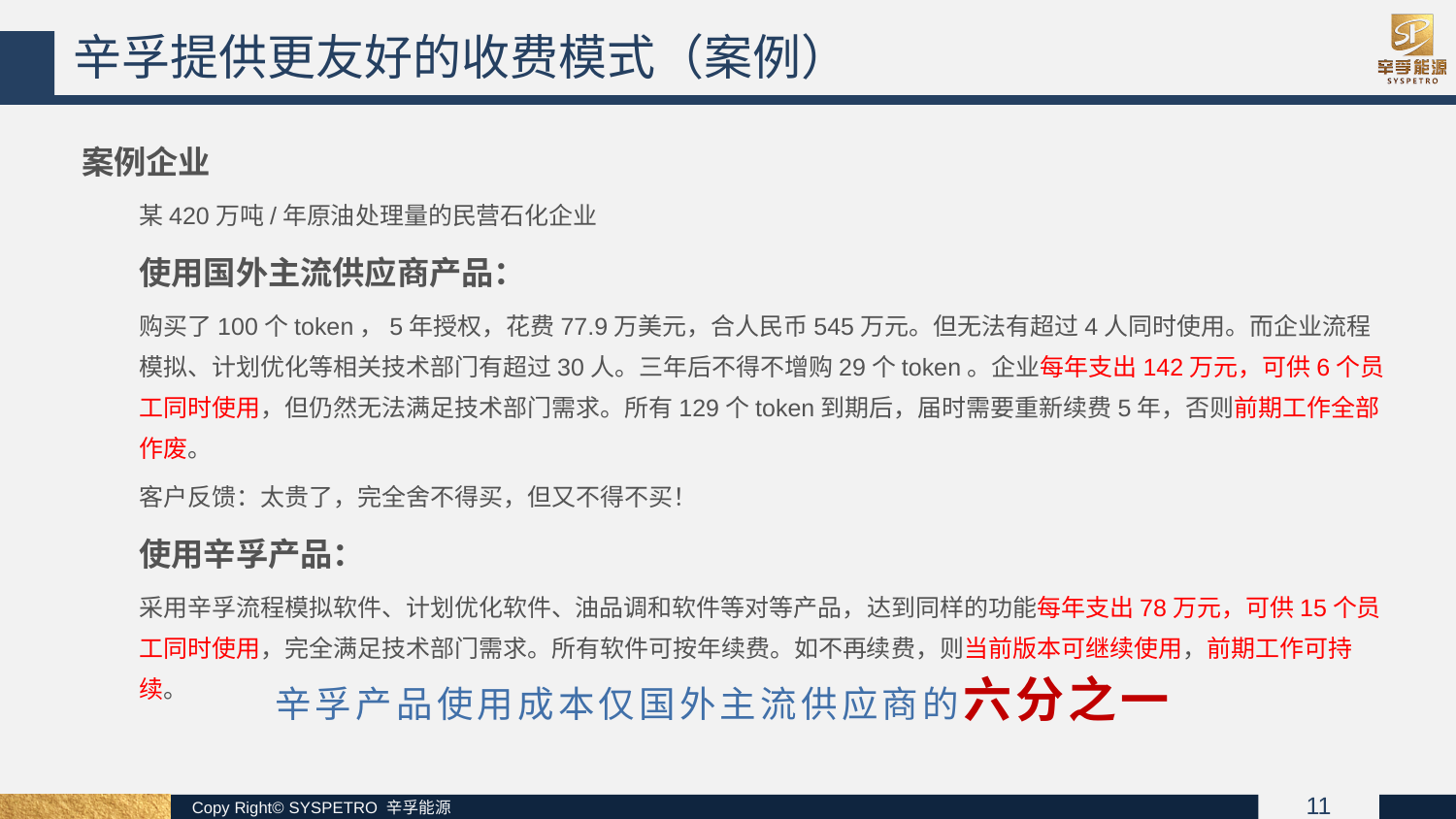

辛孚提供更友好的收费模式（案例）
案例企业
某420万吨/年原油处理量的民营石化企业
使用国外主流供应商产品：
购买了100个token，5年授权，花费77.9万美元，合人民币545万元。但无法有超过4人同时使用。而企业流程模拟、计划优化等相关技术部门有超过30人。三年后不得不增购29个token。企业每年支出142万元，可供6个员工同时使用，但仍然无法满足技术部门需求。所有129个token到期后，届时需要重新续费5年，否则前期工作全部作废。
客户反馈：太贵了，完全舍不得买，但又不得不买！
使用辛孚产品：
采用辛孚流程模拟软件、计划优化软件、油品调和软件等对等产品，达到同样的功能每年支出78万元，可供15个员工同时使用，完全满足技术部门需求。所有软件可按年续费。如不再续费，则当前版本可继续使用，前期工作可持续。
辛孚产品使用成本仅国外主流供应商的六分之一